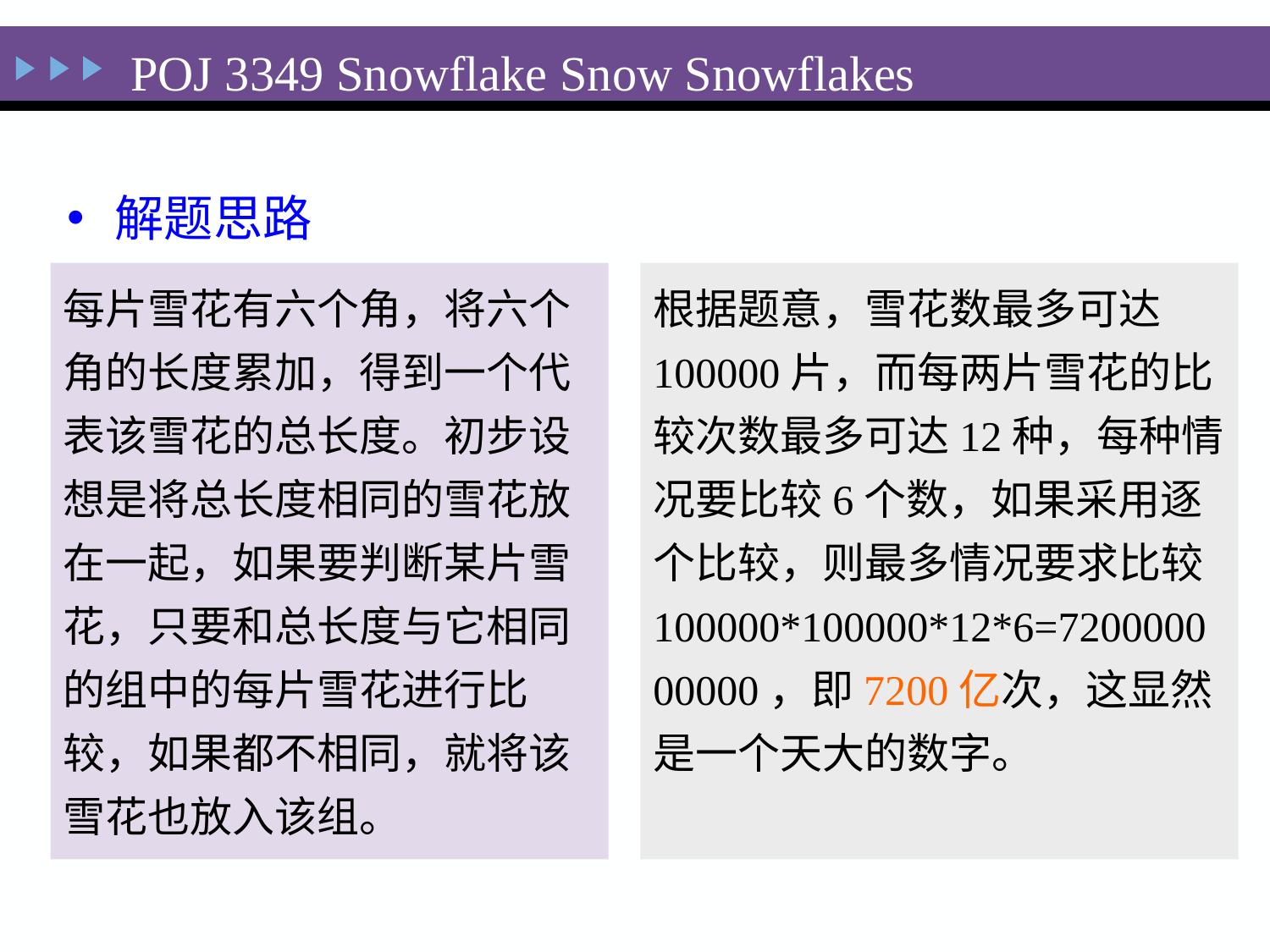

POJ 3349 Snowflake Snow Snowflakes
解题思路
每片雪花有六个角，将六个角的长度累加，得到一个代表该雪花的总长度。初步设想是将总长度相同的雪花放在一起，如果要判断某片雪花，只要和总长度与它相同的组中的每片雪花进行比较，如果都不相同，就将该雪花也放入该组。
根据题意，雪花数最多可达100000片，而每两片雪花的比较次数最多可达12种，每种情况要比较6个数，如果采用逐个比较，则最多情况要求比较100000*100000*12*6=720000000000，即7200亿次，这显然是一个天大的数字。